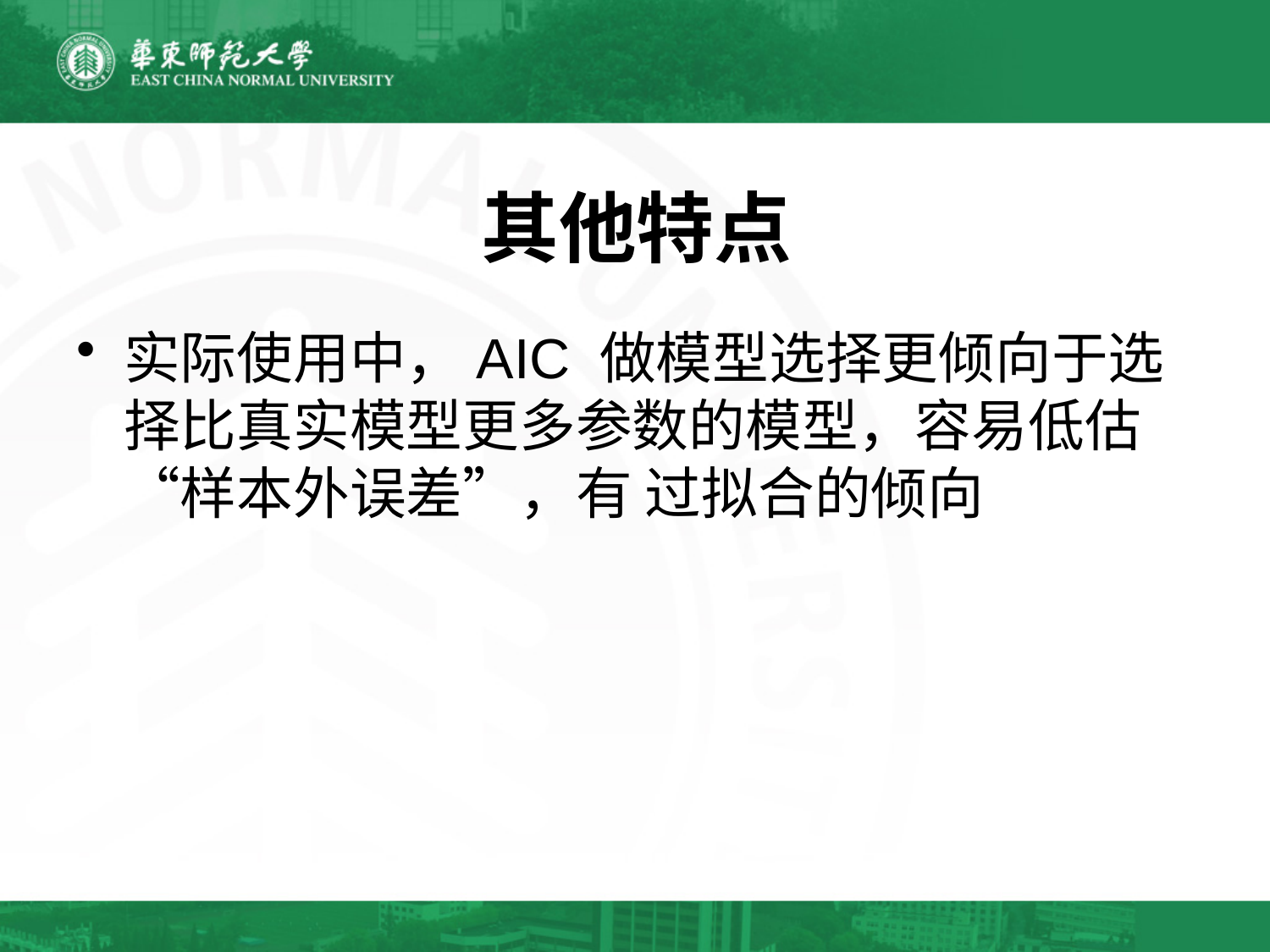

# 其他特点
实际使用中，AIC 做模型选择更倾向于选择比真实模型更多参数的模型，容易低估 “样本外误差”，有 过拟合的倾向